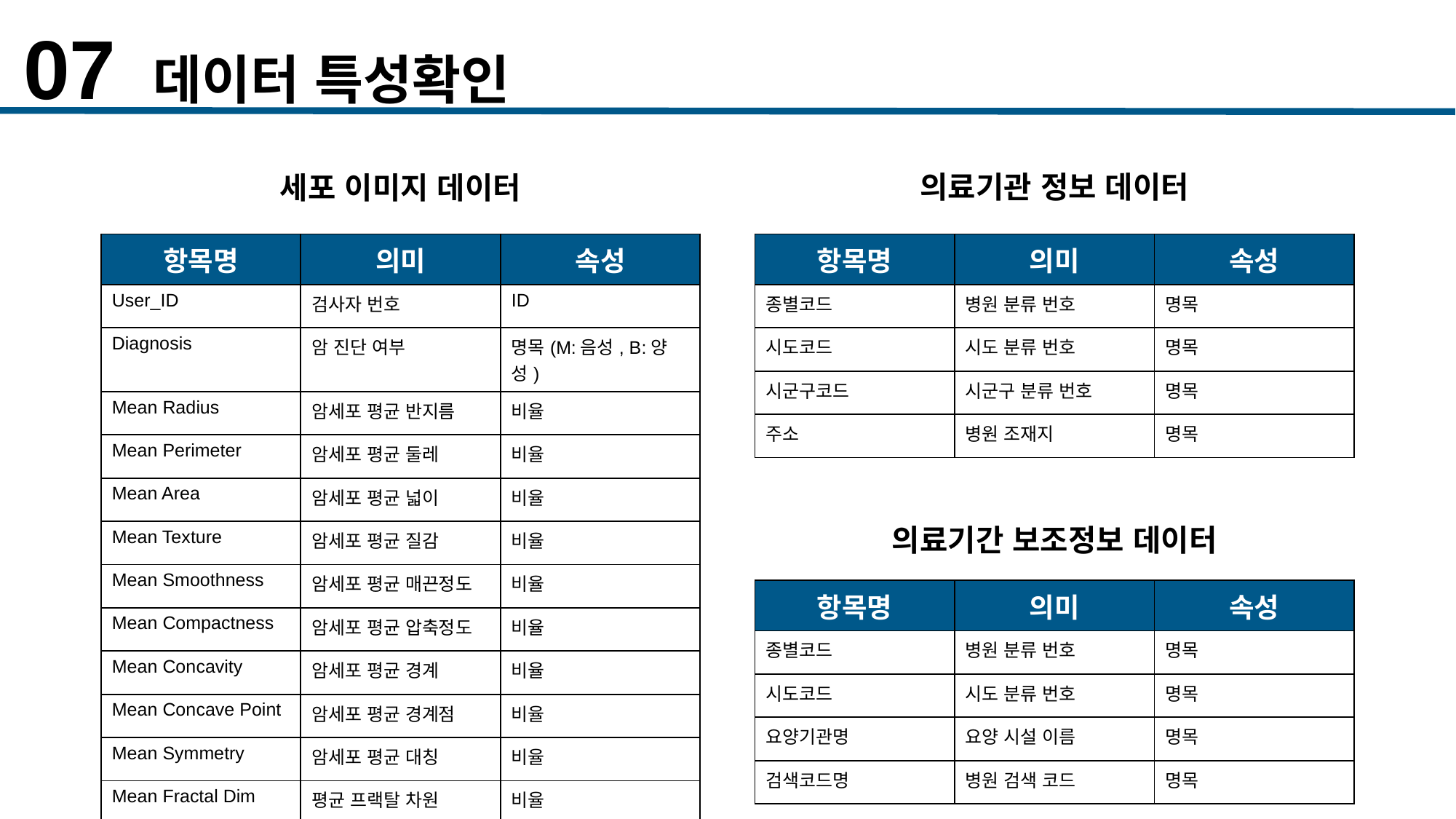

07 데이터 특성확인
의료기관 정보 데이터
세포 이미지 데이터
| 항목명 | 의미 | 속성 |
| --- | --- | --- |
| User\_ID | 검사자 번호 | ID |
| Diagnosis | 암 진단 여부 | 명목(M:음성, B:양성) |
| Mean Radius | 암세포 평균 반지름 | 비율 |
| Mean Perimeter | 암세포 평균 둘레 | 비율 |
| Mean Area | 암세포 평균 넓이 | 비율 |
| Mean Texture | 암세포 평균 질감 | 비율 |
| Mean Smoothness | 암세포 평균 매끈정도 | 비율 |
| Mean Compactness | 암세포 평균 압축정도 | 비율 |
| Mean Concavity | 암세포 평균 경계 | 비율 |
| Mean Concave Point | 암세포 평균 경계점 | 비율 |
| Mean Symmetry | 암세포 평균 대칭 | 비율 |
| Mean Fractal Dim | 평균 프랙탈 차원 | 비율 |
| 항목명 | 의미 | 속성 |
| --- | --- | --- |
| 종별코드 | 병원 분류 번호 | 명목 |
| 시도코드 | 시도 분류 번호 | 명목 |
| 시군구코드 | 시군구 분류 번호 | 명목 |
| 주소 | 병원 조재지 | 명목 |
의료기간 보조정보 데이터
| 항목명 | 의미 | 속성 |
| --- | --- | --- |
| 종별코드 | 병원 분류 번호 | 명목 |
| 시도코드 | 시도 분류 번호 | 명목 |
| 요양기관명 | 요양 시설 이름 | 명목 |
| 검색코드명 | 병원 검색 코드 | 명목 |